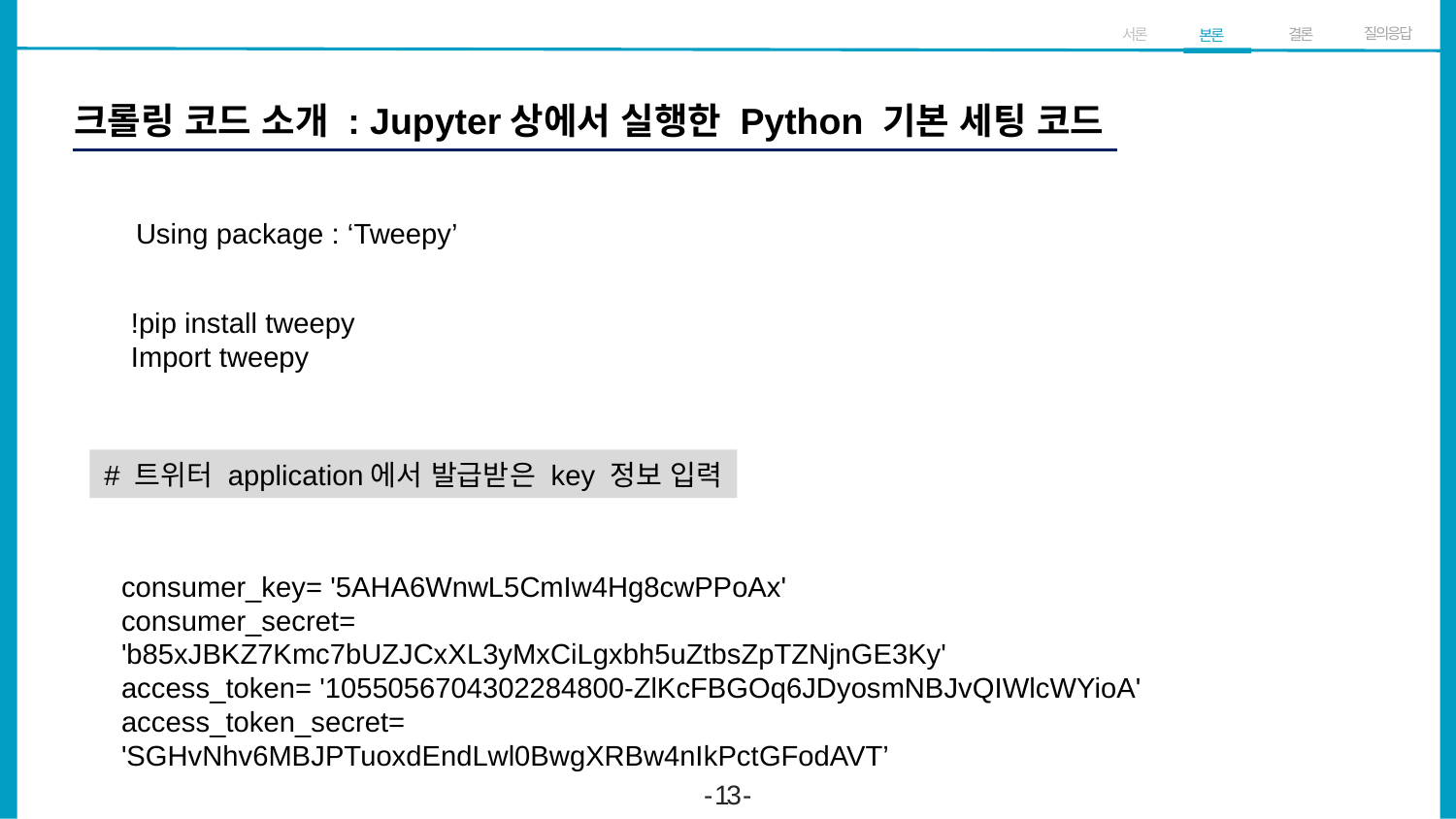

질의응답
결론
서론
본론

크롤링 코드 소개 : Jupyter상에서 실행한 Python 기본 세팅 코드
Using package : ‘Tweepy’
!pip install tweepy
Import tweepy
# 트위터 application에서 발급받은 key 정보 입력
consumer_key= '5AHA6WnwL5CmIw4Hg8cwPPoAx'
consumer_secret= 'b85xJBKZ7Kmc7bUZJCxXL3yMxCiLgxbh5uZtbsZpTZNjnGE3Ky'
access_token= '1055056704302284800-ZlKcFBGOq6JDyosmNBJvQIWlcWYioA'
access_token_secret= 'SGHvNhv6MBJPTuoxdEndLwl0BwgXRBw4nIkPctGFodAVT’
- 13 -